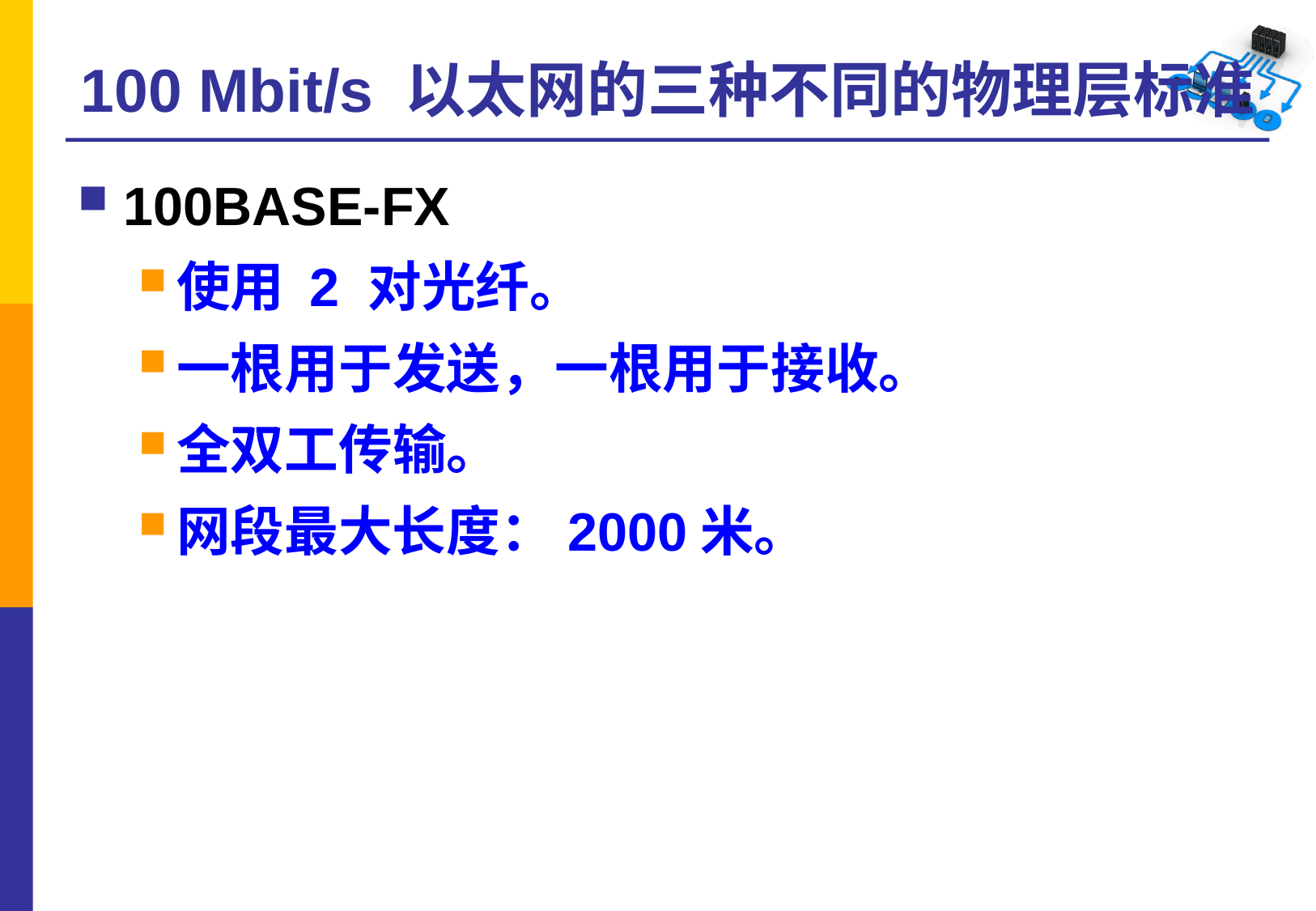

# 100 Mbit/s 以太网的三种不同的物理层标准
100BASE-FX
使用 2 对光纤。
一根用于发送，一根用于接收。
全双工传输。
网段最大长度：2000米。